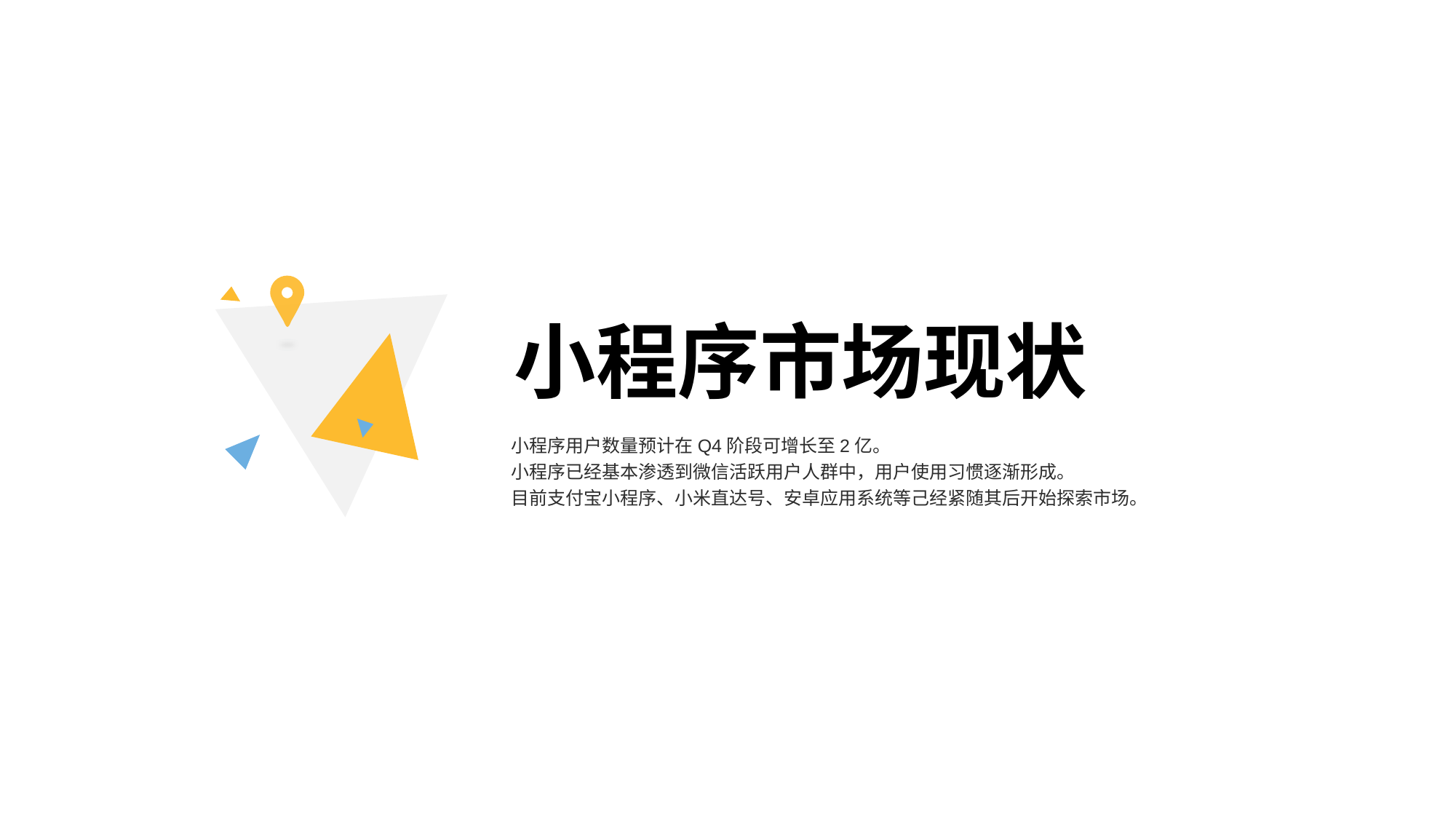

小程序市场现状

小程序用户数量预计在Q4阶段可增长至2亿。
小程序已经基本渗透到微信活跃用户人群中，用户使用习惯逐渐形成。
目前支付宝小程序、小米直达号、安卓应用系统等己经紧随其后开始探索市场。